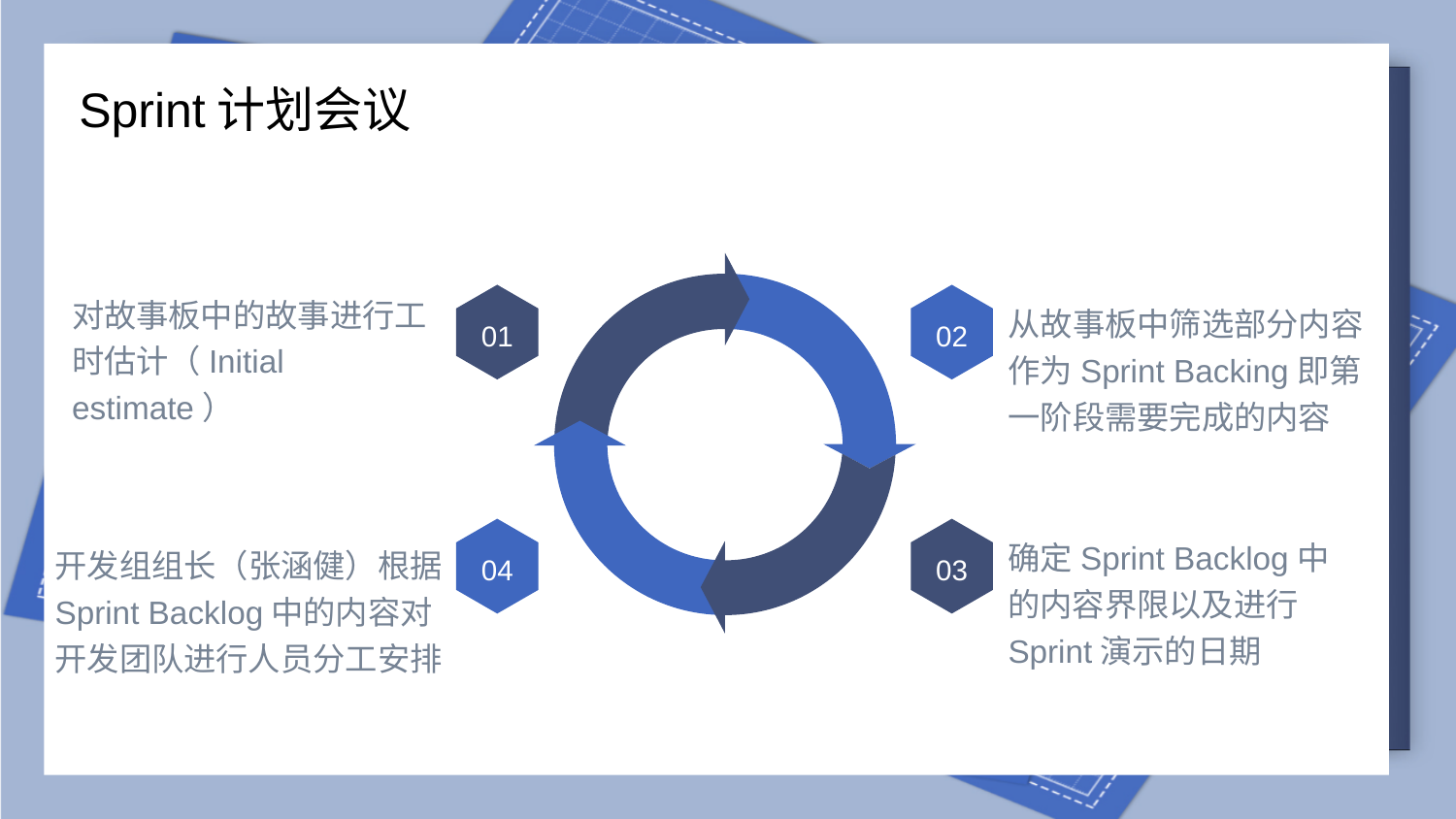

Sprint计划会议

对故事板中的故事进行工时估计（Initial estimate）
从故事板中筛选部分内容作为Sprint Backing即第一阶段需要完成的内容
01
02

确定Sprint Backlog中的内容界限以及进行Sprint演示的日期
开发组组长（张涵健）根据Sprint Backlog中的内容对开发团队进行人员分工安排
04
03